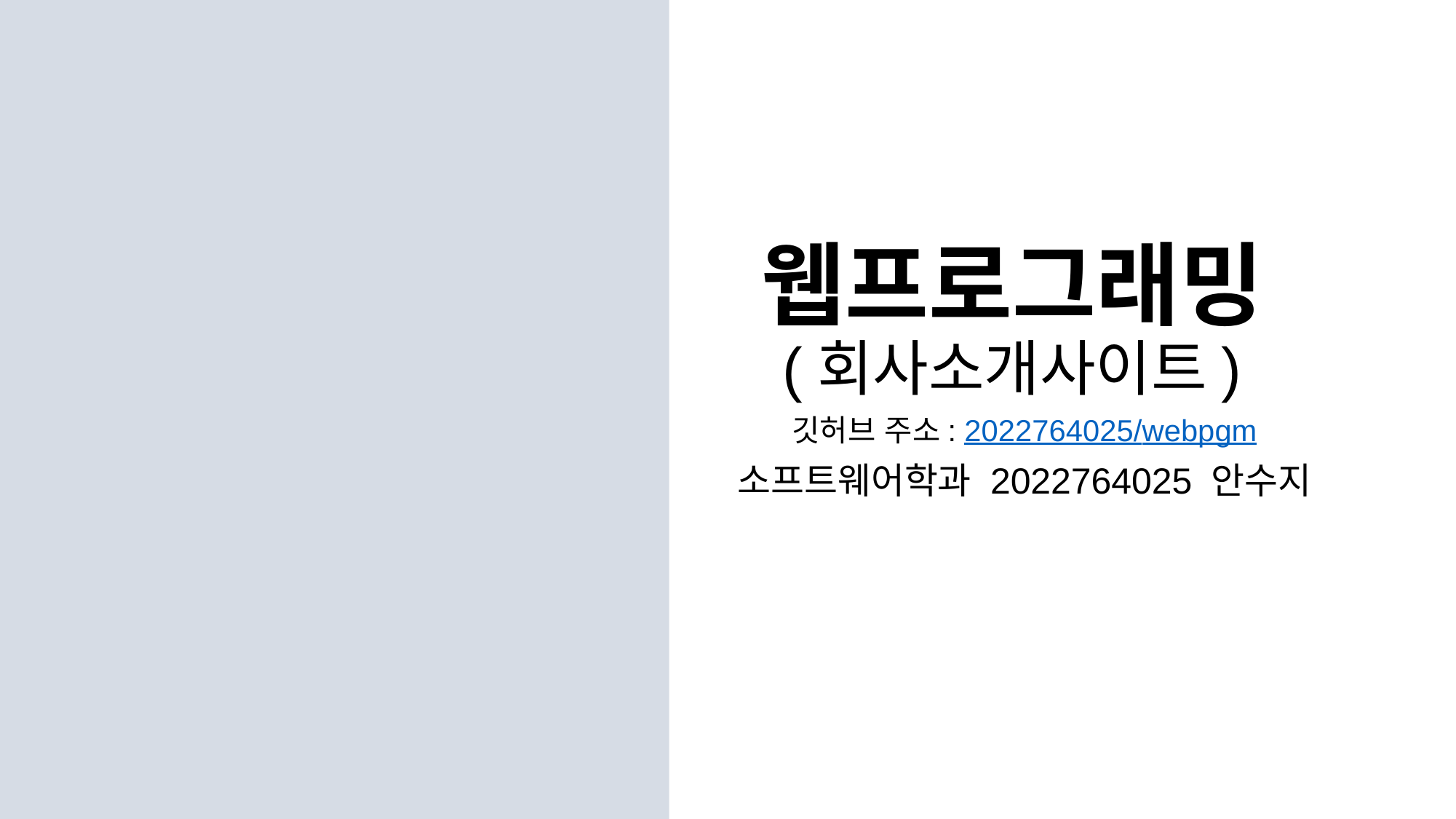

# 웹프로그래밍 (회사소개사이트)

깃허브 주소: 2022764025/webpgm
소프트웨어학과 2022764025 안수지